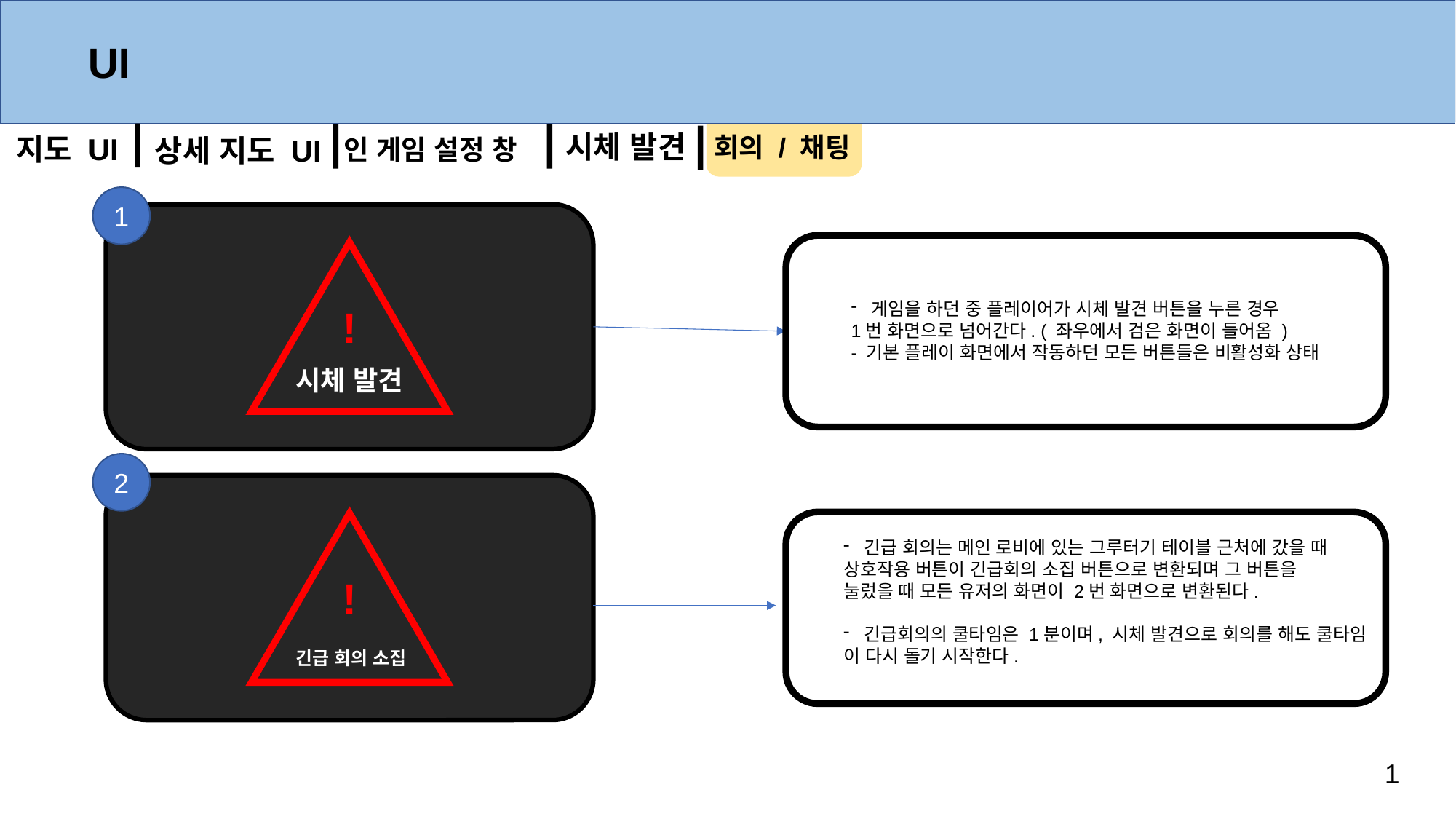

UI

시체 발견

지도 UI
회의 / 채팅

상세 지도 UI
인 게임 설정 창
1

게임을 하던 중 플레이어가 시체 발견 버튼을 누른 경우
1번 화면으로 넘어간다. ( 좌우에서 검은 화면이 들어옴 )
- 기본 플레이 화면에서 작동하던 모든 버튼들은 비활성화 상태
!

시체 발견
2

긴급 회의는 메인 로비에 있는 그루터기 테이블 근처에 갔을 때
상호작용 버튼이 긴급회의 소집 버튼으로 변환되며 그 버튼을
눌렀을 때 모든 유저의 화면이 2번 화면으로 변환된다.

긴급회의의 쿨타임은 1분이며, 시체 발견으로 회의를 해도 쿨타임
이 다시 돌기 시작한다.
!
긴급 회의 소집
1